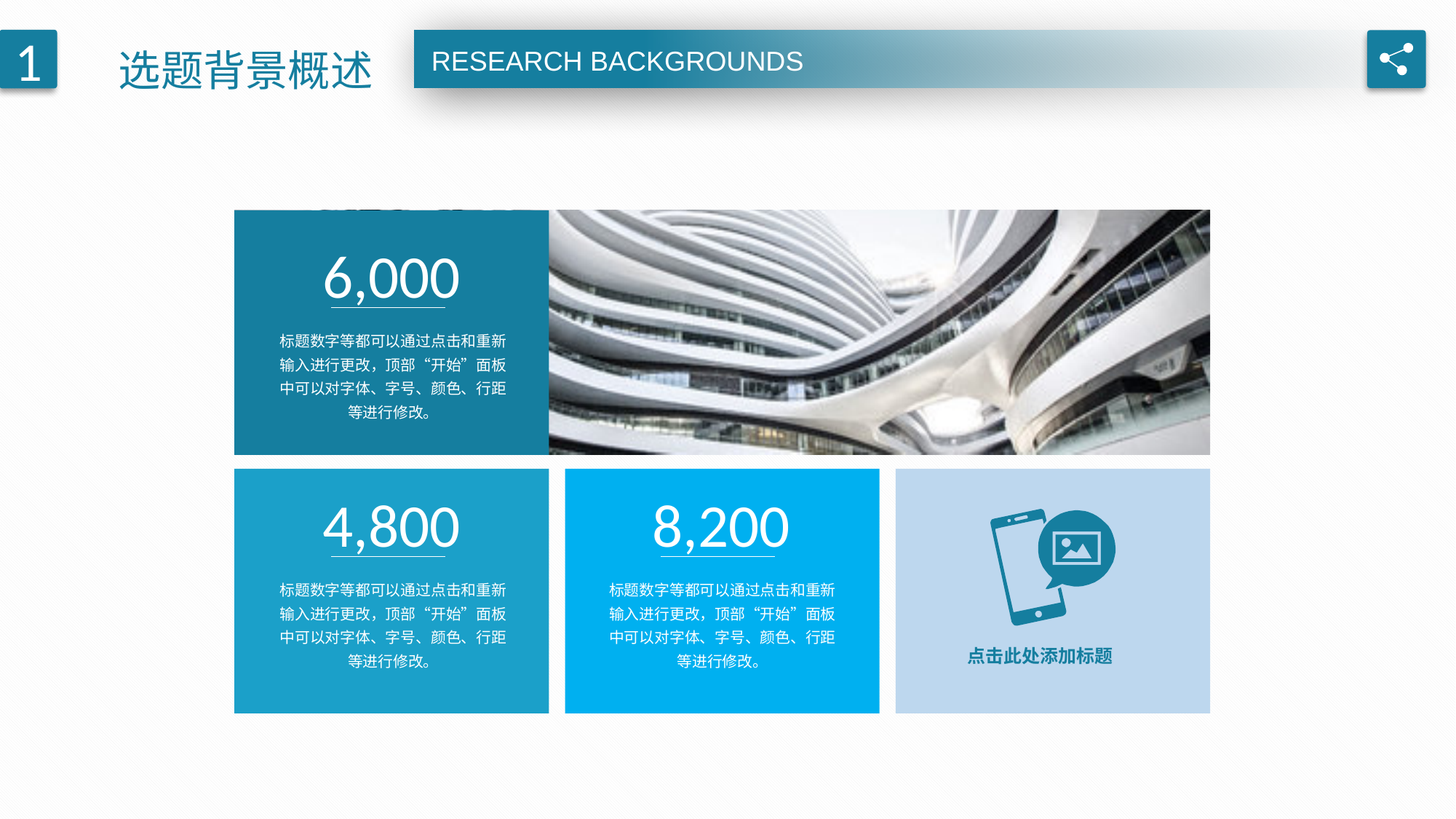

选题背景概述
1

RESEARCH BACKGROUNDS

6,000
标题数字等都可以通过点击和重新输入进行更改，顶部“开始”面板中可以对字体、字号、颜色、行距等进行修改。

4,800
8,200

标题数字等都可以通过点击和重新输入进行更改，顶部“开始”面板中可以对字体、字号、颜色、行距等进行修改。
标题数字等都可以通过点击和重新输入进行更改，顶部“开始”面板中可以对字体、字号、颜色、行距等进行修改。
点击此处添加标题